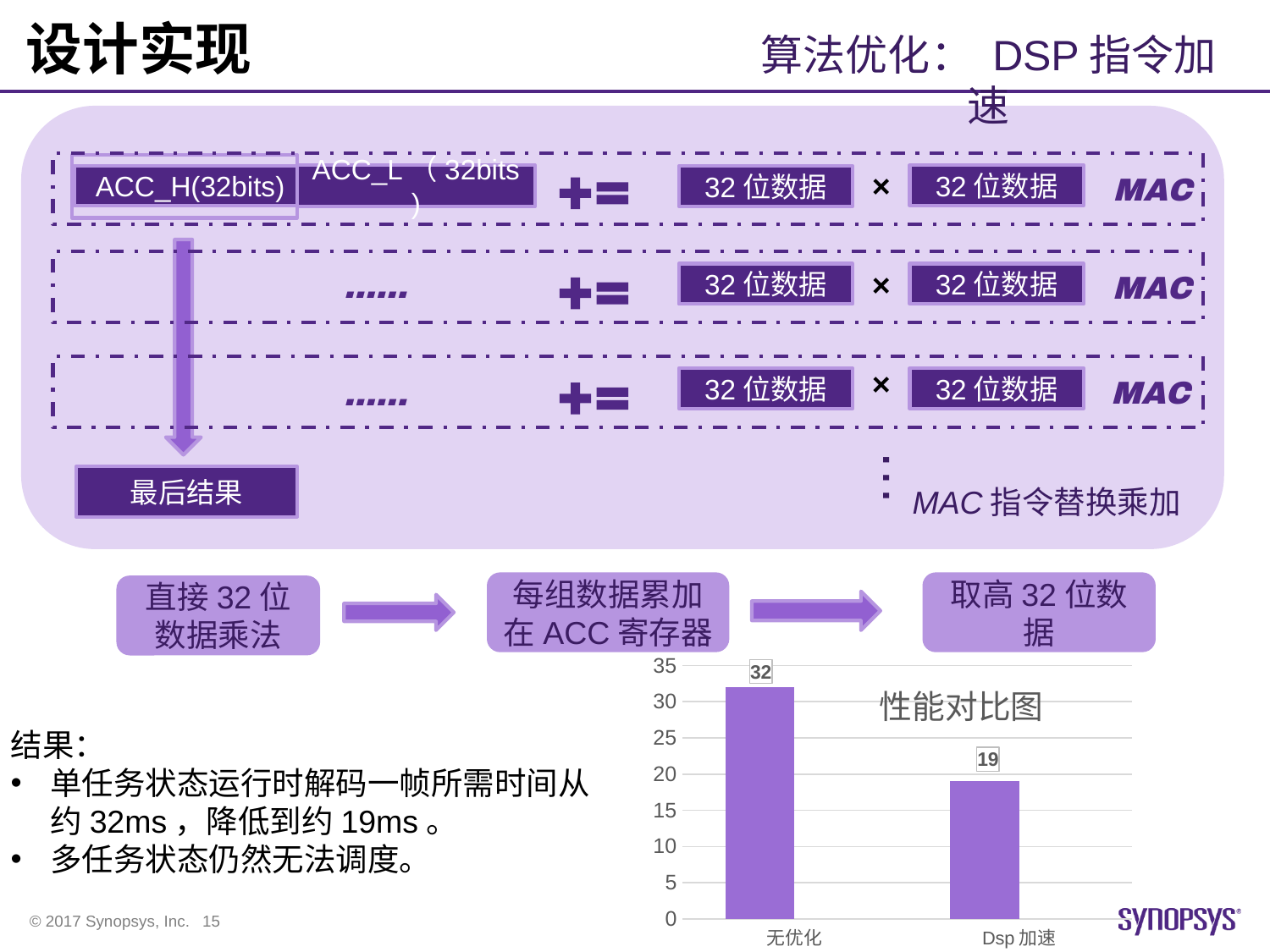

# 设计实现
算法优化： DSP指令加速

+=

×
MAC
32位数据
ACC_L（32bits)
ACC_H(32bits)
32位数据
+=

×
……
MAC
32位数据
32位数据

+=

×
MAC
……
32位数据
32位数据
…
最后结果
MAC指令替换乘加
每组数据累加在ACC寄存器
取高32位数据
直接32位数据乘法

### Chart: 性能对比图

| Category | 单任务 | 多任务 |
|---|---|---|
| 无优化 | 32.0 | None |
| Dsp加速 | 19.0 | None |
结果：
单任务状态运行时解码一帧所需时间从约32ms，降低到约19ms。
多任务状态仍然无法调度。